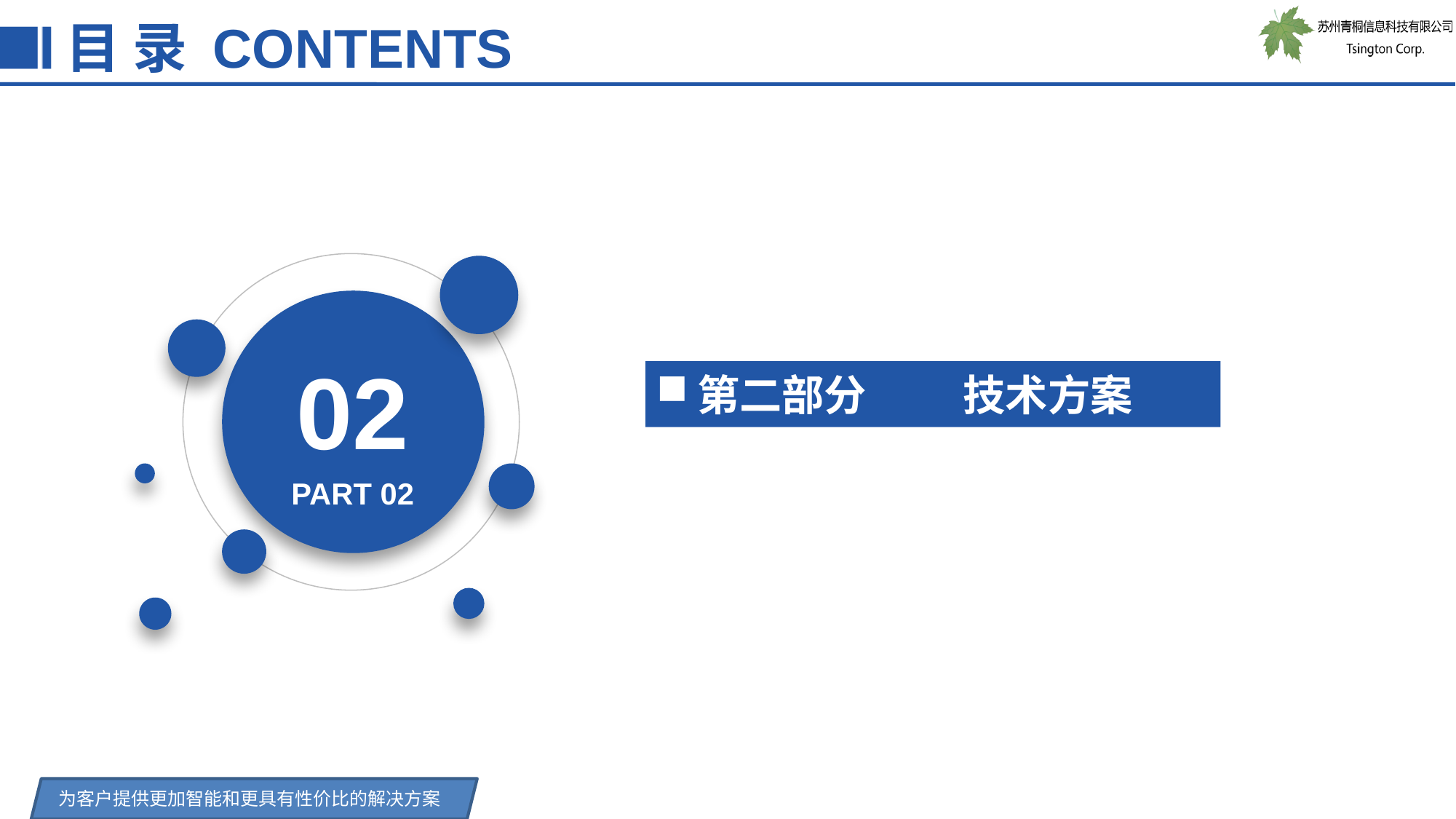

目 录 CONTENTS

02
PART 02

第二部分          技术方案